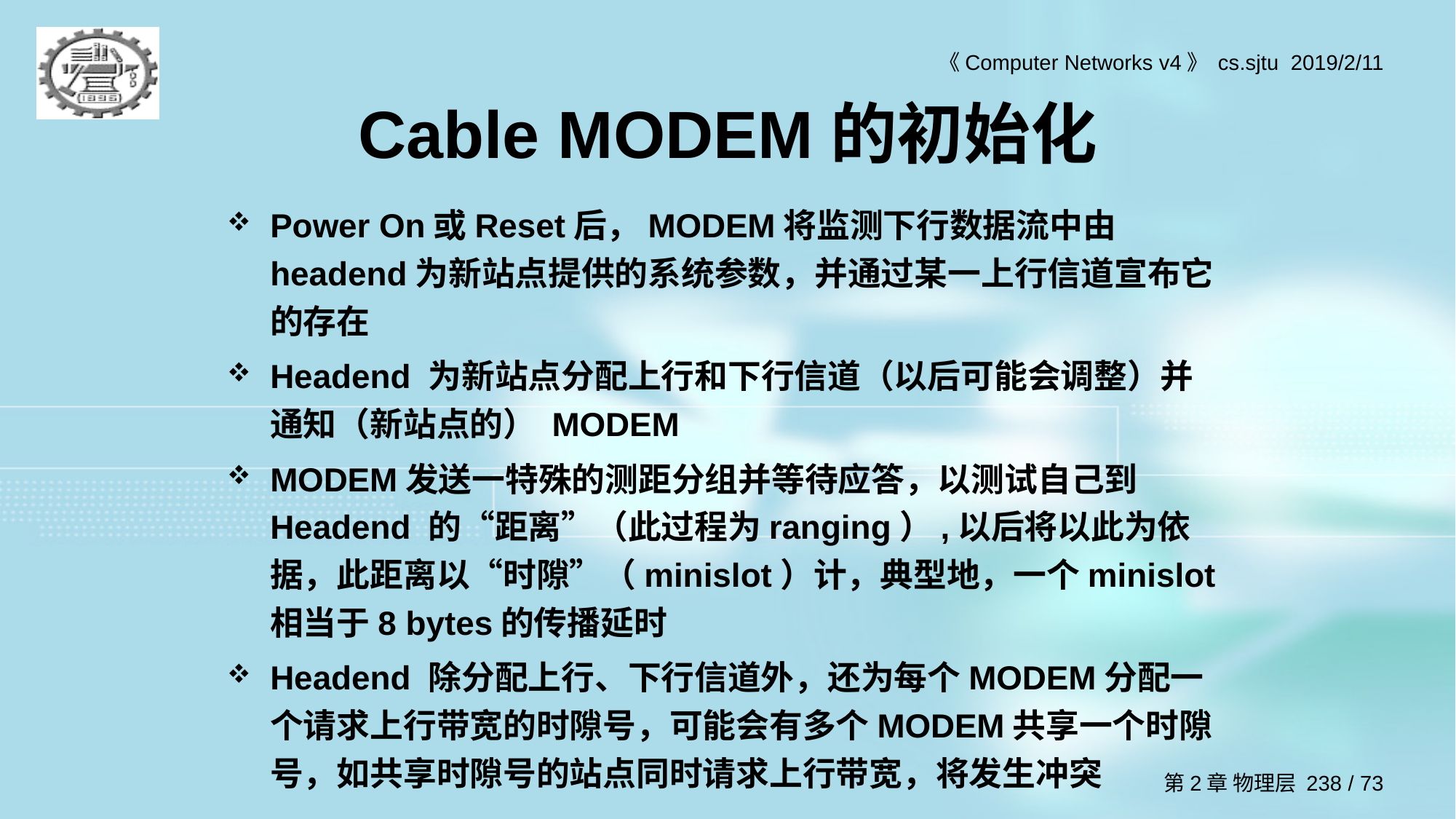

# Cable MODEM的初始化
Power On或Reset后，MODEM将监测下行数据流中由headend为新站点提供的系统参数，并通过某一上行信道宣布它的存在
Headend 为新站点分配上行和下行信道（以后可能会调整）并通知（新站点的） MODEM
MODEM发送一特殊的测距分组并等待应答，以测试自己到Headend 的“距离”（此过程为ranging）,以后将以此为依据，此距离以“时隙”（minislot）计，典型地，一个minislot 相当于8 bytes的传播延时
Headend 除分配上行、下行信道外，还为每个MODEM分配一个请求上行带宽的时隙号，可能会有多个MODEM共享一个时隙号，如共享时隙号的站点同时请求上行带宽，将发生冲突